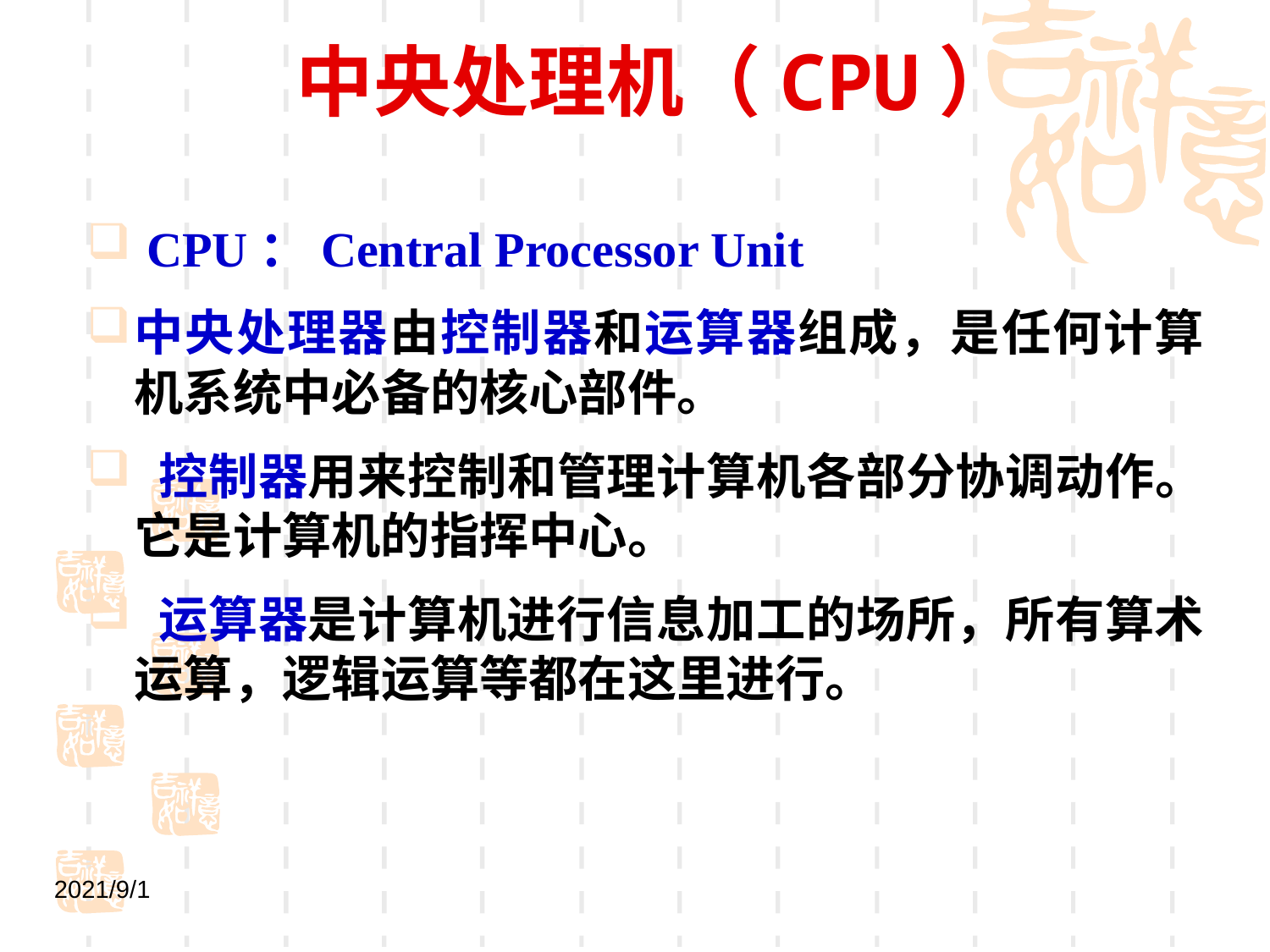

# 中央处理机（CPU）
 CPU：Central Processor Unit
中央处理器由控制器和运算器组成，是任何计算机系统中必备的核心部件。
 控制器用来控制和管理计算机各部分协调动作。它是计算机的指挥中心。
 运算器是计算机进行信息加工的场所，所有算术运算，逻辑运算等都在这里进行。
2021/9/1